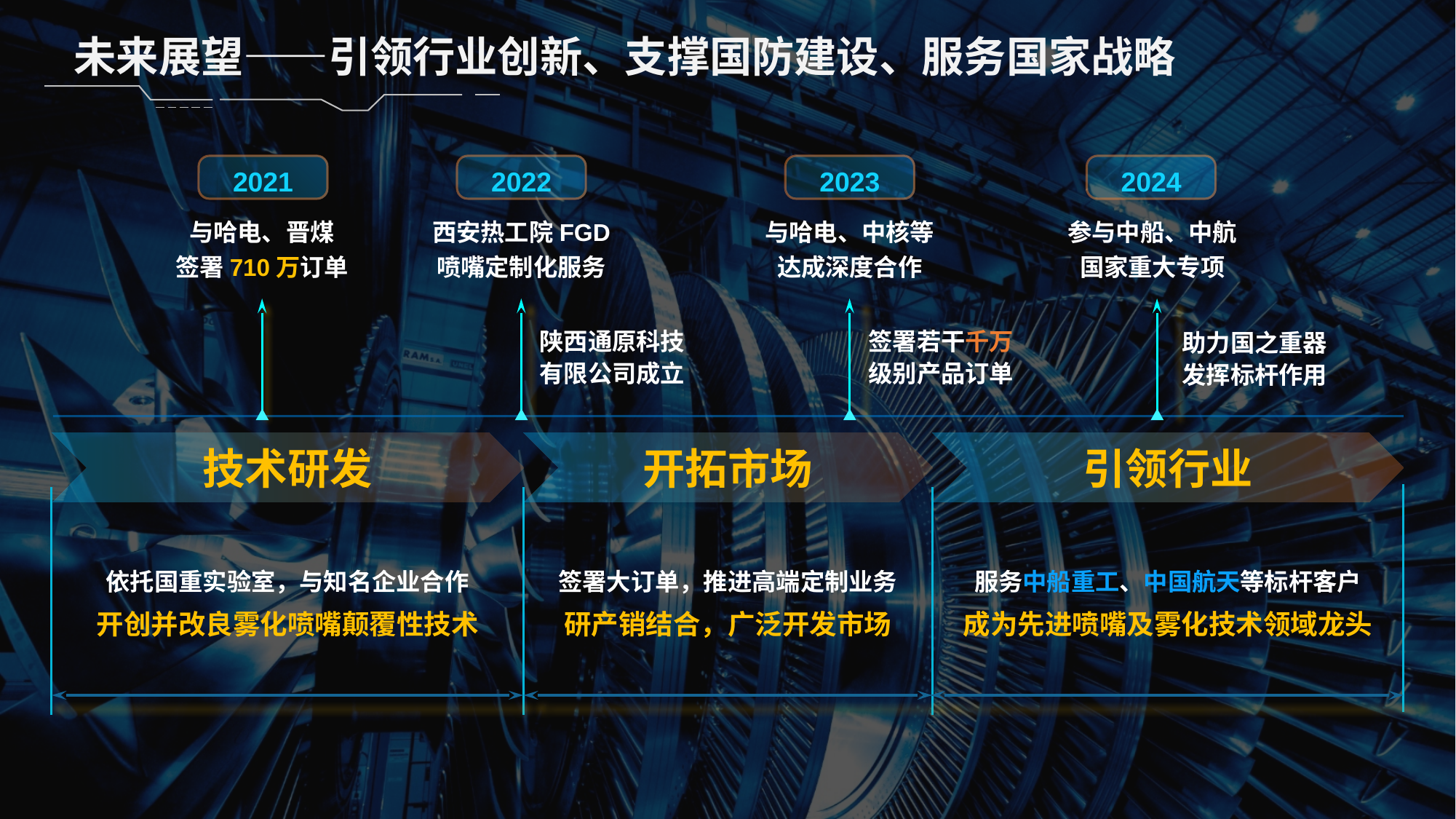

未来展望——引领行业创新、支撑国防建设、服务国家战略

2021
2022
2023
2024
与哈电、晋煤
签署710万订单
西安热工院FGD
喷嘴定制化服务
与哈电、中核等
达成深度合作
参与中船、中航
国家重大专项

陕西通原科技
有限公司成立
签署若干千万
级别产品订单
助力国之重器
发挥标杆作用
技术研发
开拓市场
引领行业
依托国重实验室，与知名企业合作
开创并改良雾化喷嘴颠覆性技术
签署大订单，推进高端定制业务
研产销结合，广泛开发市场
服务中船重工、中国航天等标杆客户
成为先进喷嘴及雾化技术领域龙头